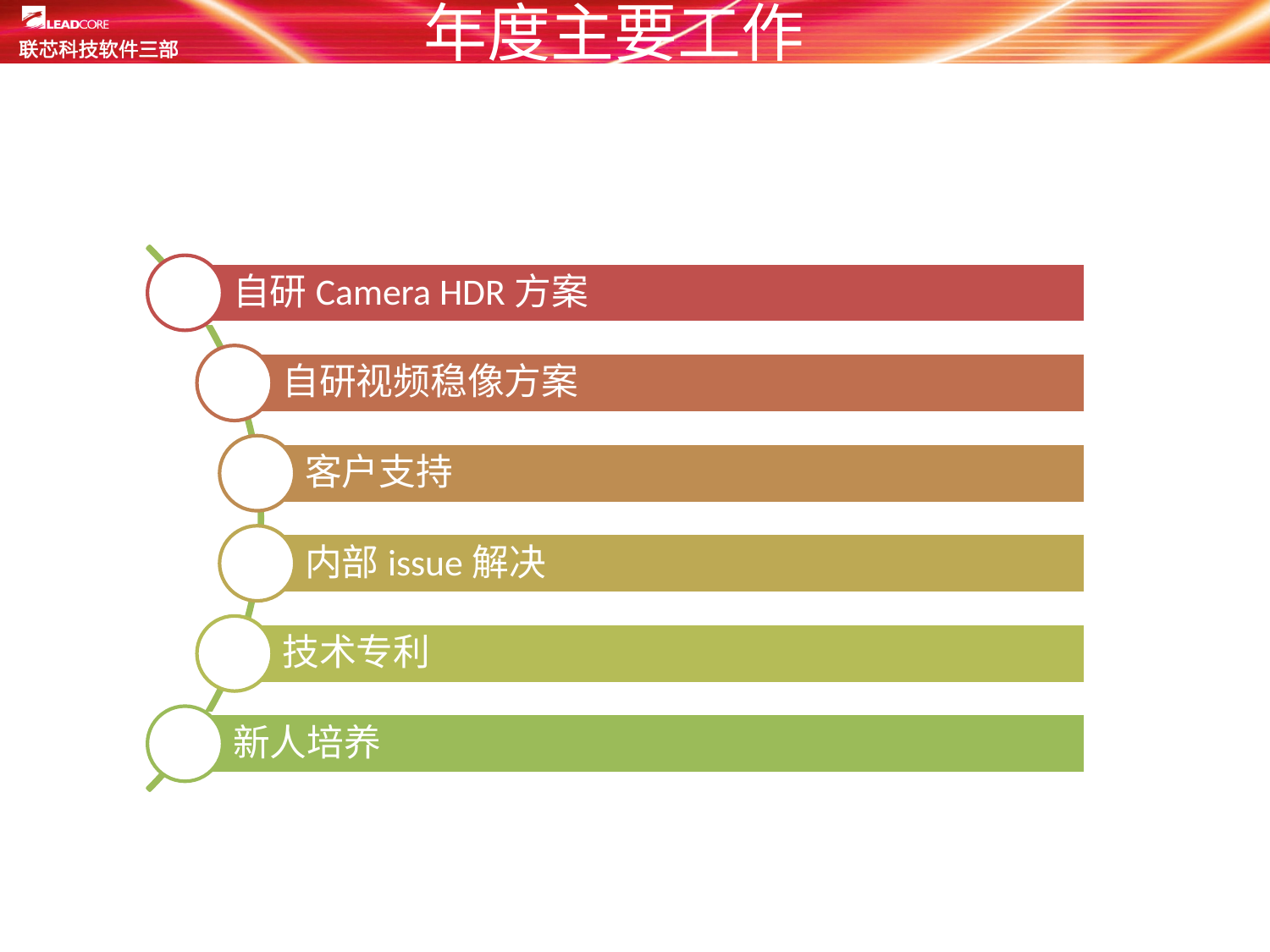

# 年度主要工作
自研Camera HDR方案
自研视频稳像方案
客户支持
内部issue解决
技术专利
新人培养